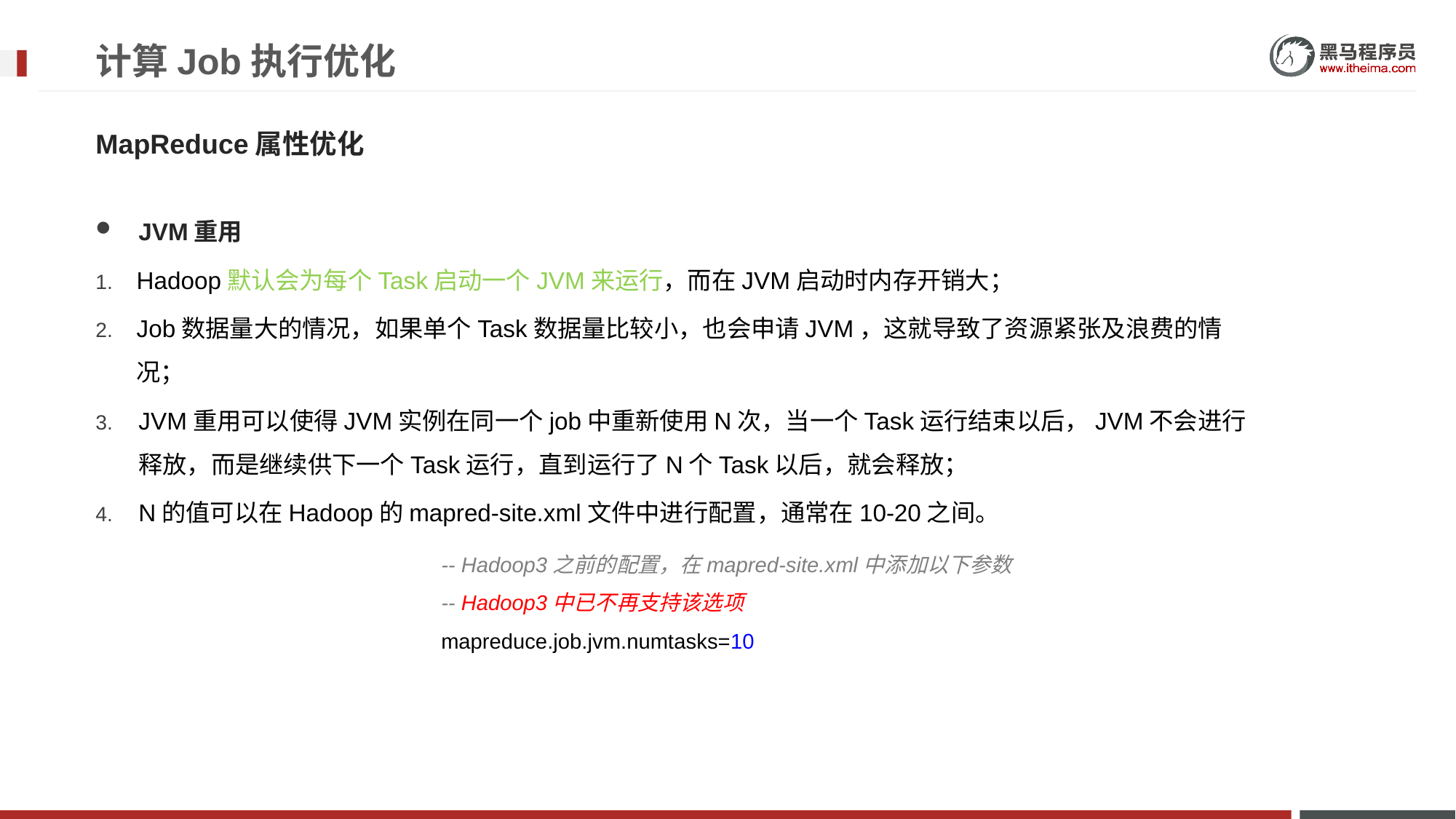

# 计算Job执行优化
MapReduce属性优化
JVM重用
Hadoop默认会为每个Task启动一个JVM来运行，而在JVM启动时内存开销大；
Job数据量大的情况，如果单个Task数据量比较小，也会申请JVM，这就导致了资源紧张及浪费的情况；
JVM重用可以使得JVM实例在同一个job中重新使用N次，当一个Task运行结束以后，JVM不会进行释放，而是继续供下一个Task运行，直到运行了N个Task以后，就会释放；
N的值可以在Hadoop的mapred-site.xml文件中进行配置，通常在10-20之间。

-- Hadoop3之前的配置，在mapred-site.xml中添加以下参数
-- Hadoop3中已不再支持该选项
mapreduce.job.jvm.numtasks=10